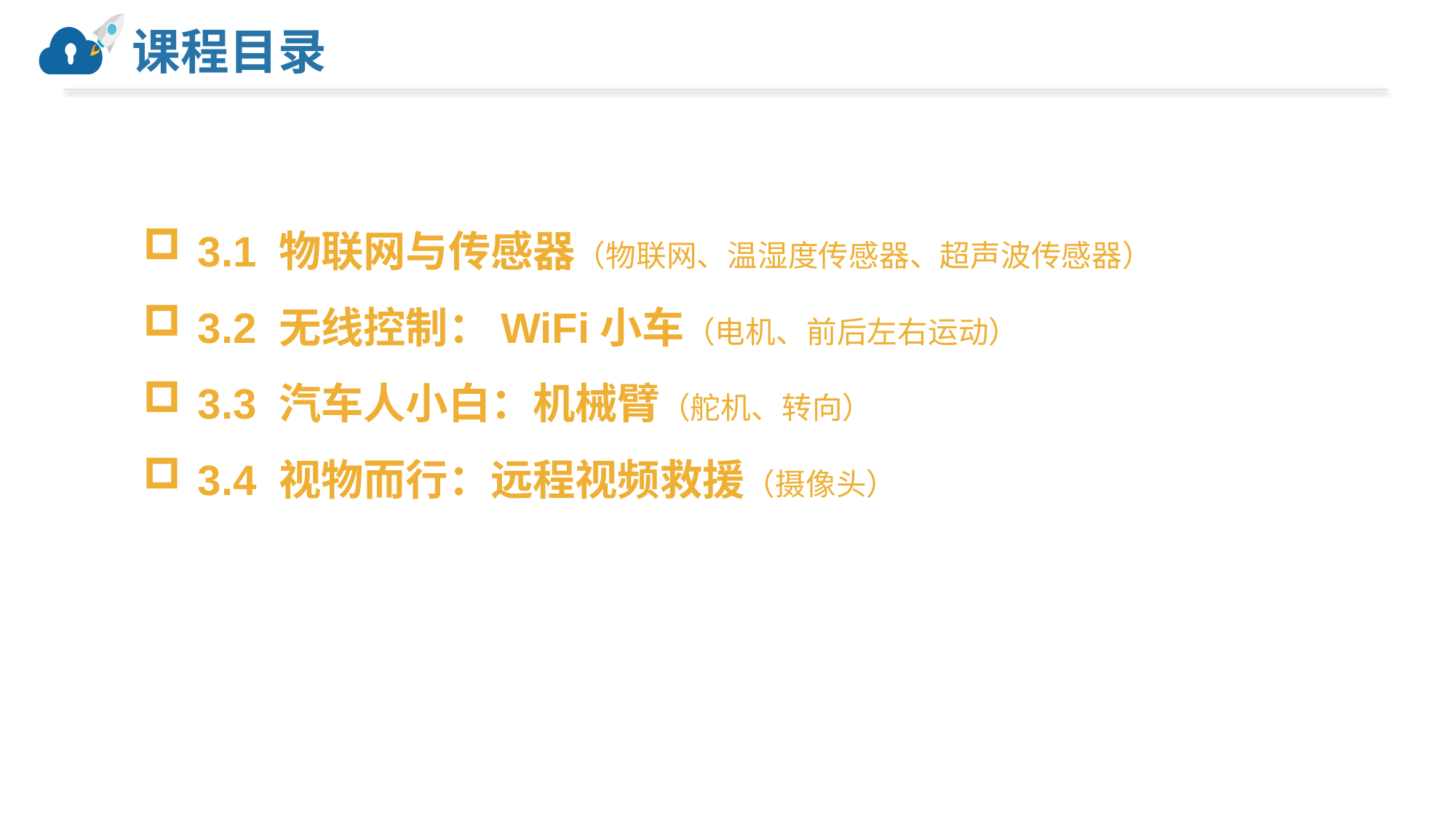

# 课程目录
3.1 物联网与传感器（物联网、温湿度传感器、超声波传感器）
3.2 无线控制：WiFi小车（电机、前后左右运动）
3.3 汽车人小白：机械臂（舵机、转向）
3.4 视物而行：远程视频救援（摄像头）